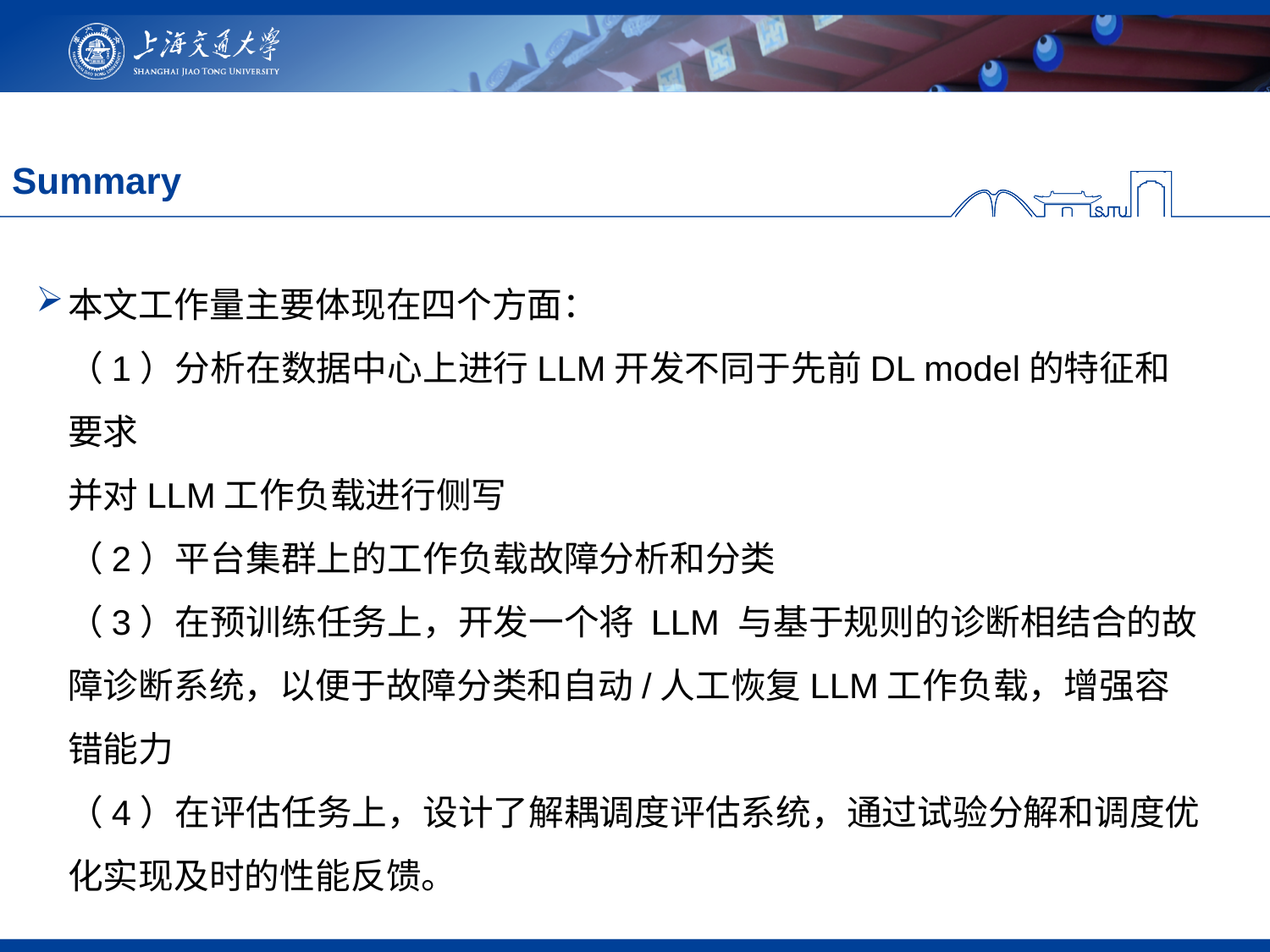

# Summary
本文工作量主要体现在四个方面：
（1）分析在数据中心上进行LLM开发不同于先前DL model的特征和要求
并对LLM工作负载进行侧写
（2）平台集群上的工作负载故障分析和分类
（3）在预训练任务上，开发一个将 LLM 与基于规则的诊断相结合的故障诊断系统，以便于故障分类和自动/人工恢复LLM工作负载，增强容错能力
（4）在评估任务上，设计了解耦调度评估系统，通过试验分解和调度优化实现及时的性能反馈。